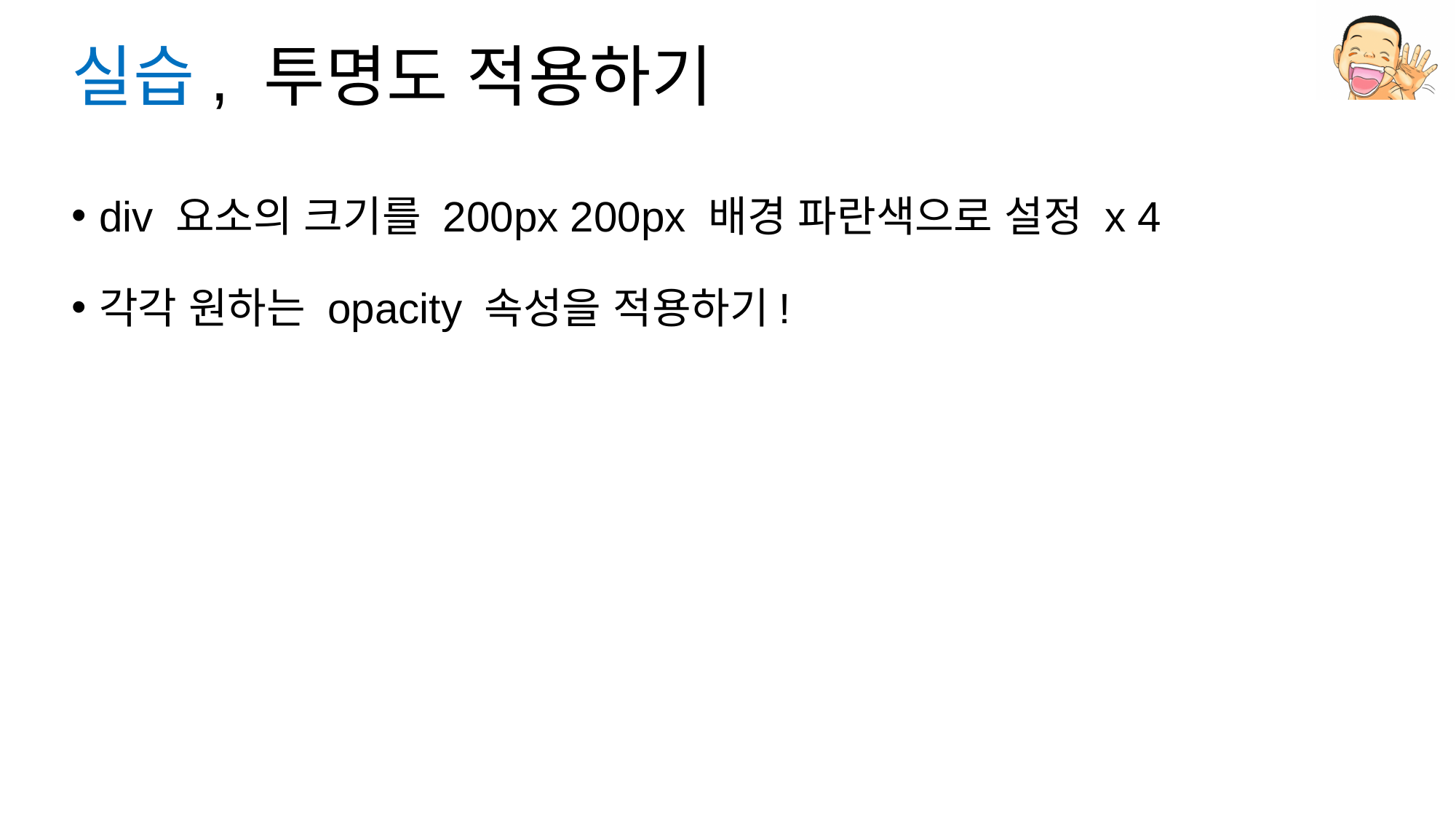

# 실습, 투명도 적용하기
div 요소의 크기를 200px 200px 배경 파란색으로 설정 x 4
각각 원하는 opacity 속성을 적용하기!